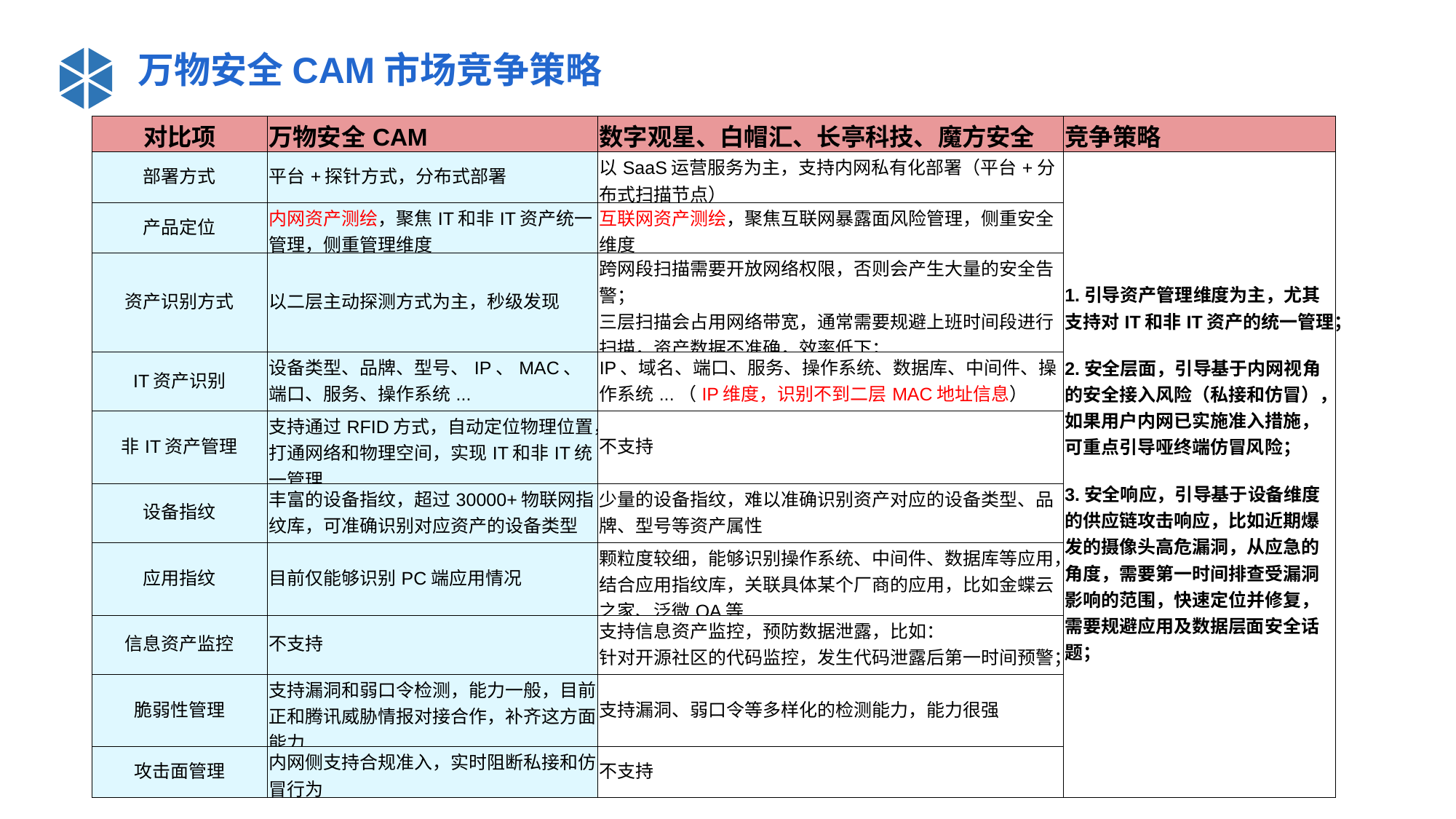

万物安全CAM市场竞争策略

| 对比项 | 万物安全CAM | 数字观星、白帽汇、长亭科技、魔方安全 | 竞争策略 |
| --- | --- | --- | --- |
| 部署方式 | 平台+探针方式，分布式部署 | 以SaaS运营服务为主，支持内网私有化部署（平台+分布式扫描节点） | 1.引导资产管理维度为主，尤其支持对IT和非IT资产的统一管理； 2.安全层面，引导基于内网视角的安全接入风险（私接和仿冒），如果用户内网已实施准入措施，可重点引导哑终端仿冒风险； 3.安全响应，引导基于设备维度的供应链攻击响应，比如近期爆发的摄像头高危漏洞，从应急的角度，需要第一时间排查受漏洞影响的范围，快速定位并修复，需要规避应用及数据层面安全话题； |
| 产品定位 | 内网资产测绘，聚焦IT和非IT资产统一管理，侧重管理维度 | 互联网资产测绘，聚焦互联网暴露面风险管理，侧重安全维度 |  |
| 资产识别方式 | 以二层主动探测方式为主，秒级发现 | 跨网段扫描需要开放网络权限，否则会产生大量的安全告警； 三层扫描会占用网络带宽，通常需要规避上班时间段进行扫描，资产数据不准确，效率低下； |  |
| IT资产识别 | 设备类型、品牌、型号、IP、MAC、端口、服务、操作系统... | IP、域名、端口、服务、操作系统、数据库、中间件、操作系统...（IP维度，识别不到二层MAC地址信息） |  |
| 非IT资产管理 | 支持通过RFID方式，自动定位物理位置，打通网络和物理空间，实现IT和非IT统一管理 | 不支持 |  |
| 设备指纹 | 丰富的设备指纹，超过30000+物联网指纹库，可准确识别对应资产的设备类型 | 少量的设备指纹，难以准确识别资产对应的设备类型、品牌、型号等资产属性 |  |
| 应用指纹 | 目前仅能够识别PC端应用情况 | 颗粒度较细，能够识别操作系统、中间件、数据库等应用，结合应用指纹库，关联具体某个厂商的应用，比如金蝶云之家、泛微OA等 |  |
| 信息资产监控 | 不支持 | 支持信息资产监控，预防数据泄露，比如： 针对开源社区的代码监控，发生代码泄露后第一时间预警； |  |
| 脆弱性管理 | 支持漏洞和弱口令检测，能力一般，目前正和腾讯威胁情报对接合作，补齐这方面能力 | 支持漏洞、弱口令等多样化的检测能力，能力很强 |  |
| 攻击面管理 | 内网侧支持合规准入，实时阻断私接和仿冒行为 | 不支持 |  |